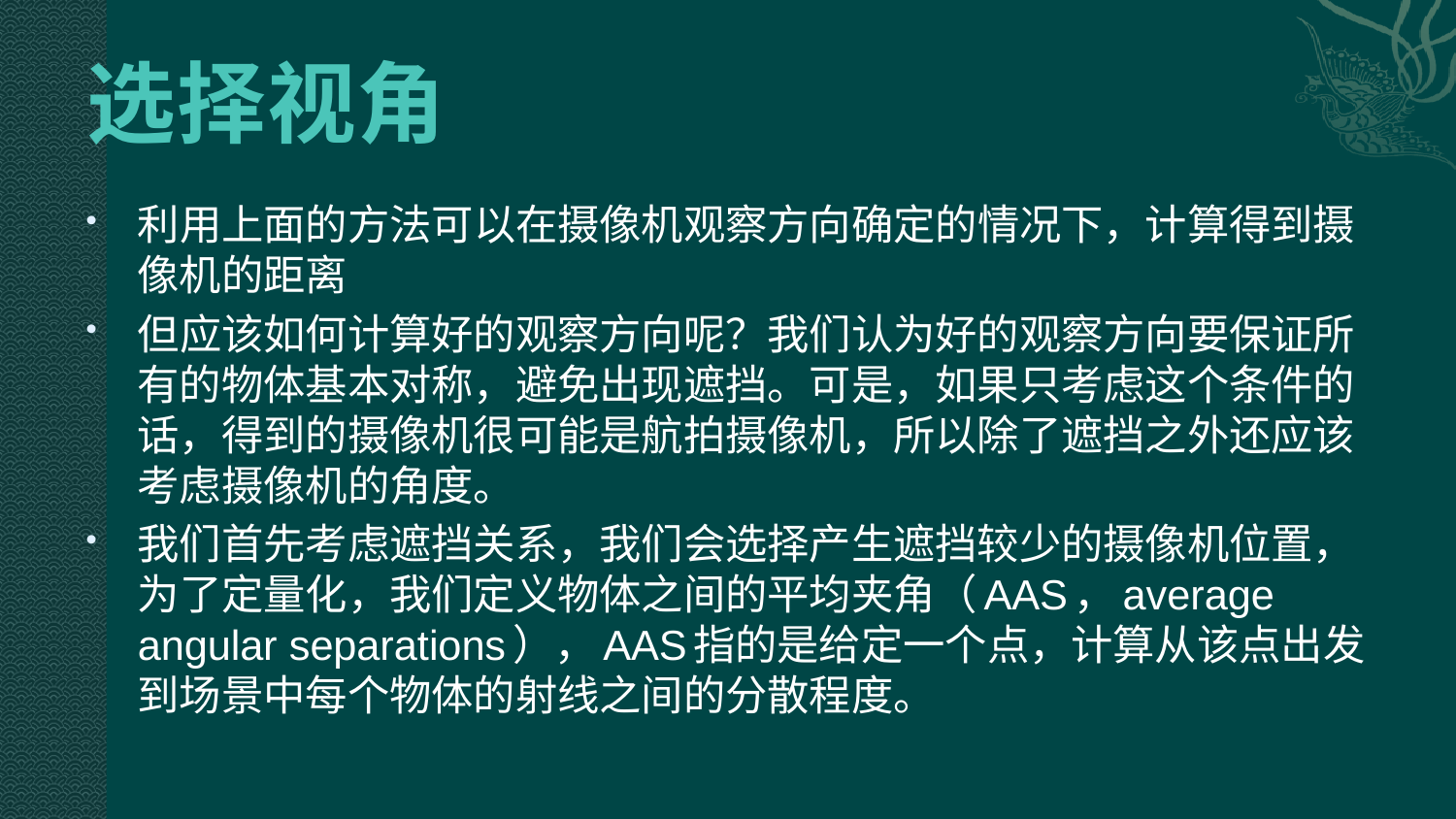

# 选择视角
利用上面的方法可以在摄像机观察方向确定的情况下，计算得到摄像机的距离
但应该如何计算好的观察方向呢？我们认为好的观察方向要保证所有的物体基本对称，避免出现遮挡。可是，如果只考虑这个条件的话，得到的摄像机很可能是航拍摄像机，所以除了遮挡之外还应该考虑摄像机的角度。
我们首先考虑遮挡关系，我们会选择产生遮挡较少的摄像机位置，为了定量化，我们定义物体之间的平均夹角（AAS，average angular separations），AAS指的是给定一个点，计算从该点出发到场景中每个物体的射线之间的分散程度。